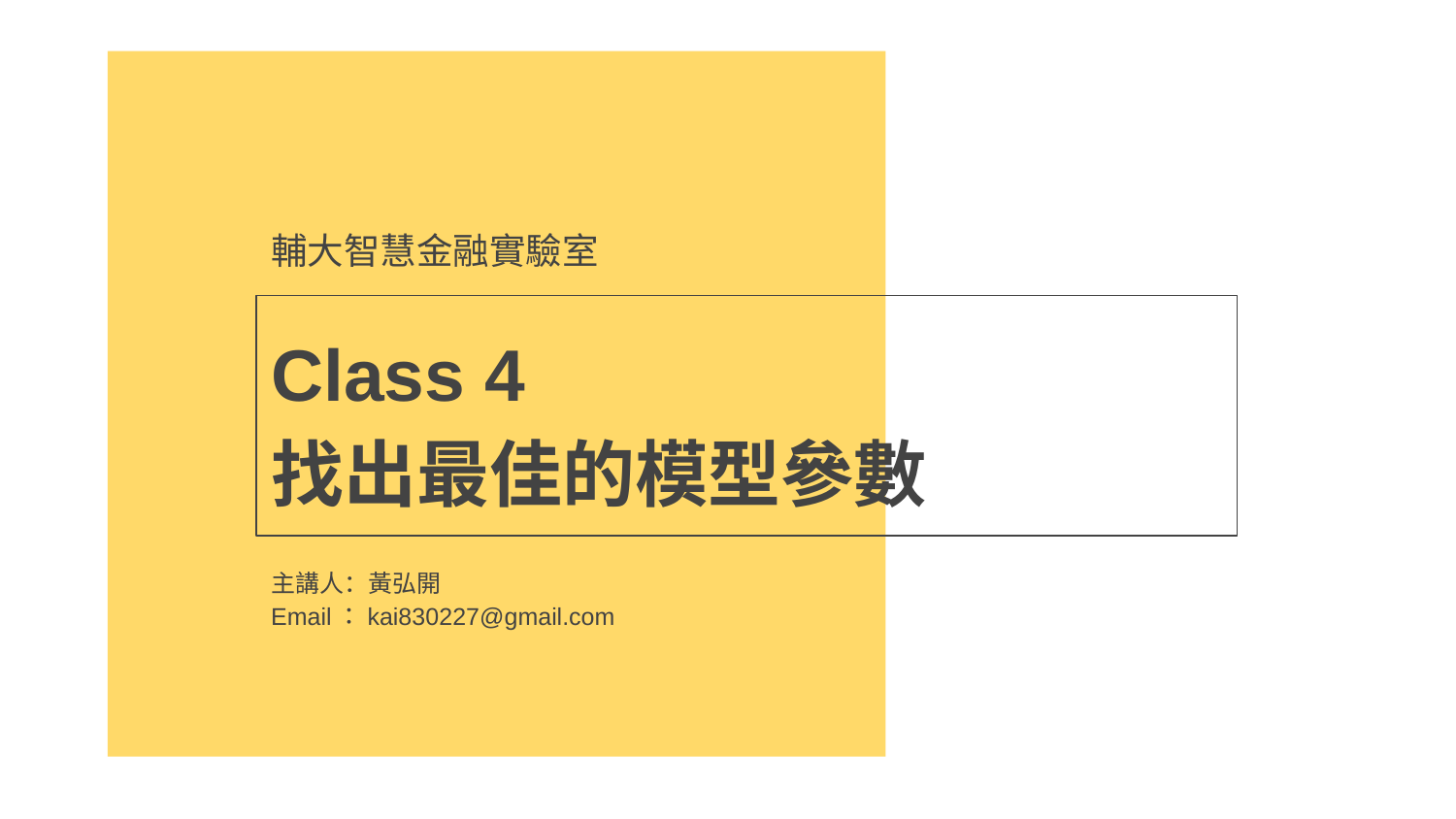

輔大智慧金融實驗室
# Class 4 找出最佳的模型參數
主講人：黃弘開
Email：kai830227@gmail.com